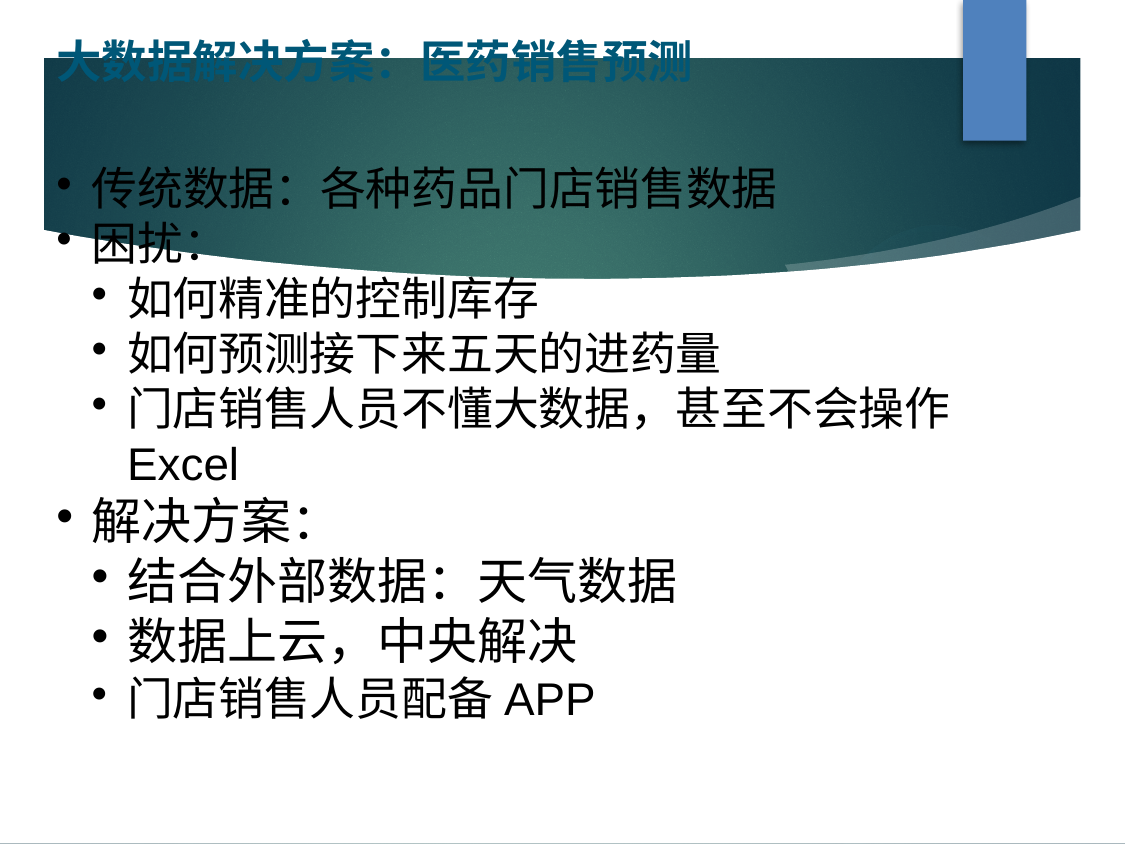

大数据解决方案：医药销售预测
传统数据：各种药品门店销售数据
困扰：
如何精准的控制库存
如何预测接下来五天的进药量
门店销售人员不懂大数据，甚至不会操作Excel
解决方案：
结合外部数据：天气数据
数据上云，中央解决
门店销售人员配备APP